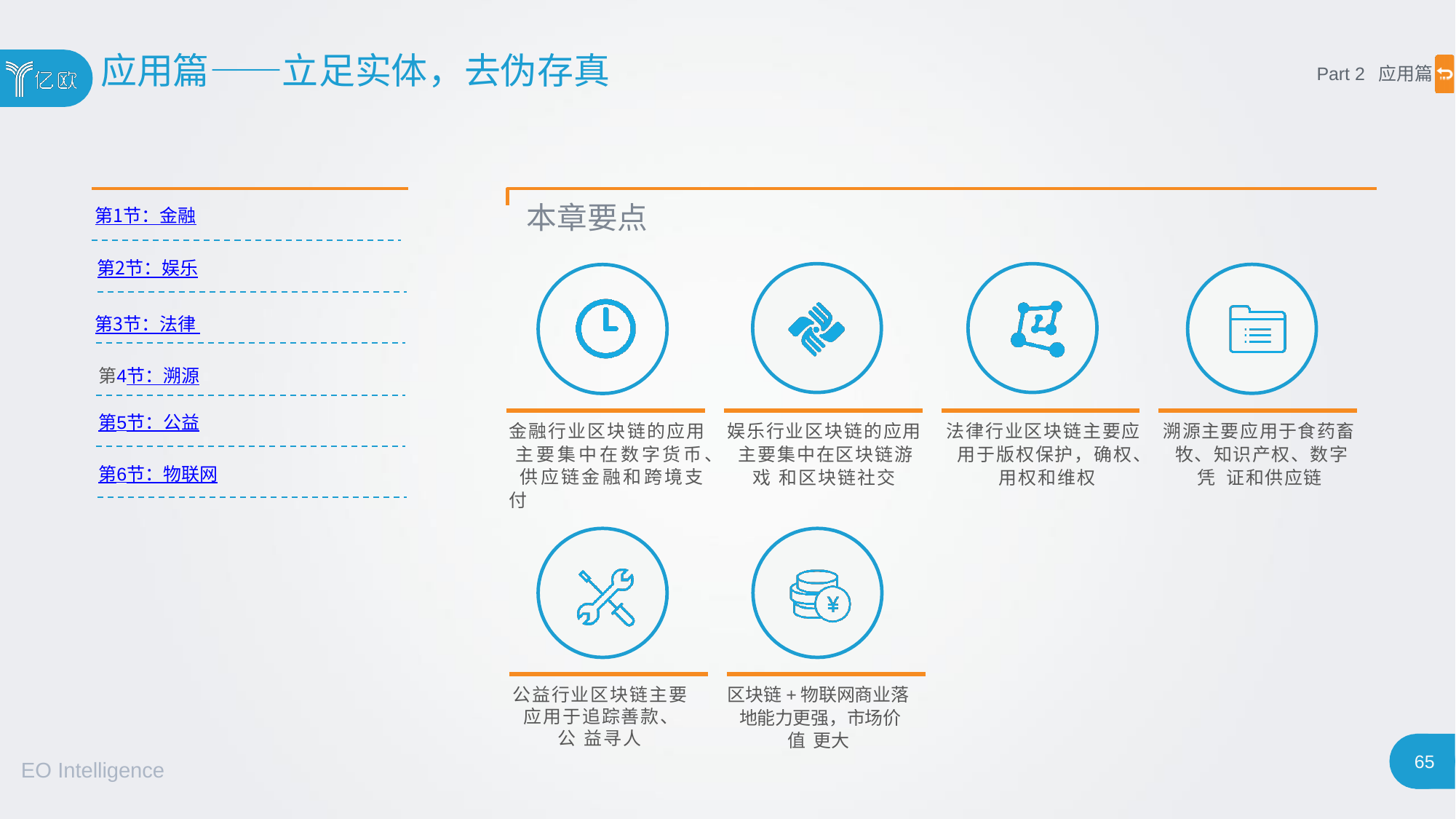

# 应用篇——立足实体，去伪存真

Part 2 应用篇

本章要点
第1节：金融

第2节：娱乐
第3节：法律  第4节：溯源

第5节：公益
金融行业区块链的应用  主要集中在数字货币、  供应链金融和跨境支付
娱乐行业区块链的应用  主要集中在区块链游戏  和区块链社交
法律行业区块链主要应  用于版权保护，确权、  用权和维权
溯源主要应用于食药畜  牧、知识产权、数字凭  证和供应链

第6节：物联网

区块链+物联网商业落  地能力更强，市场价值  更大
公益行业区块链主要  应用于追踪善款、公  益寻人
65
EO Intelligence